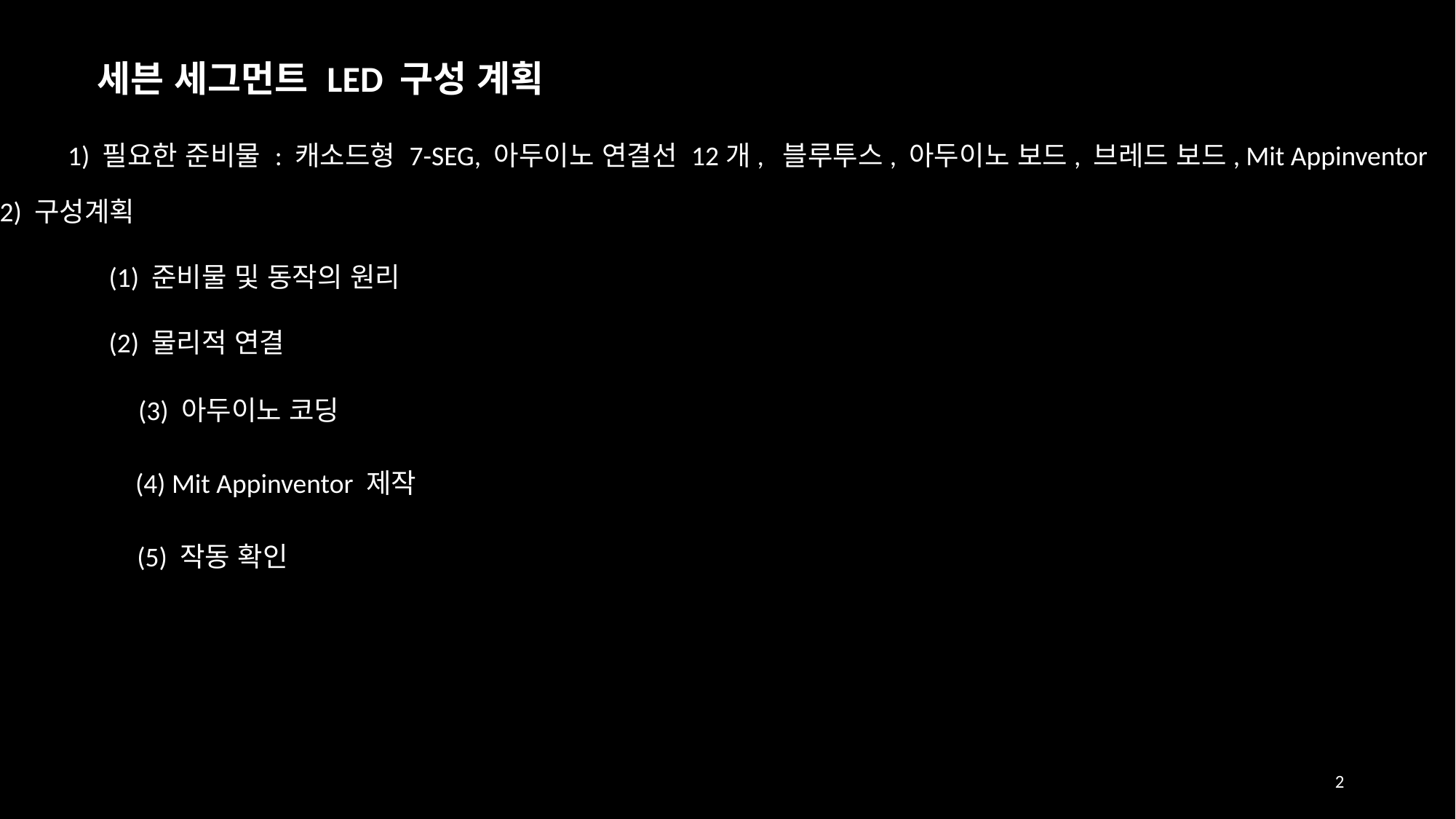

세븐 세그먼트 LED 구성 계획
1) 필요한 준비물 : 캐소드형 7-SEG, 아두이노 연결선 12개,  블루투스, 아두이노 보드, 브레드 보드, Mit Appinventor
2) 구성계획

	(1) 준비물 및 동작의 원리

	(2) 물리적 연결
(3) 아두이노 코딩
(4) Mit Appinventor 제작
(5) 작동 확인
2